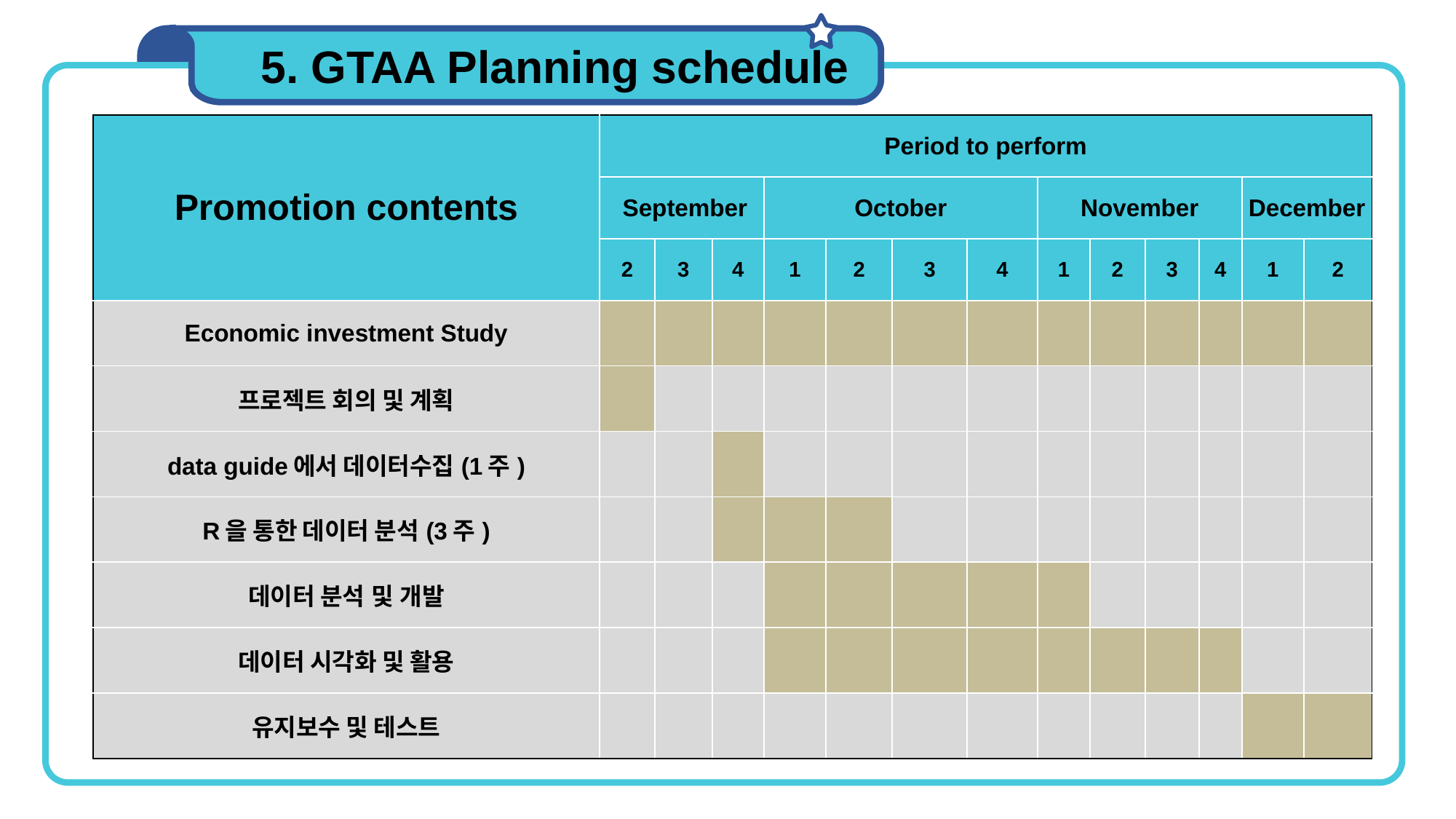

5. GTAA Planning schedule

| Promotion contents | Period to perform |  |  |  |  |  |  |  |  |  |  |  |  |
| --- | --- | --- | --- | --- | --- | --- | --- | --- | --- | --- | --- | --- | --- |
|  | September |  |  | October |  |  |  | November |  |  |  | December |  |
|  | 2 | 3 | 4 | 1 | 2 | 3 | 4 | 1 | 2 | 3 | 4 | 1 | 2 |
| Economic investment Study |  |  |  |  |  |  |  |  |  |  |  |  |  |
| 프로젝트 회의 및 계획 |  |  |  |  |  |  |  |  |  |  |  |  |  |
| data guide에서 데이터수집(1주) |  |  |  |  |  |  |  |  |  |  |  |  |  |
| R을 통한 데이터 분석(3주) |  |  |  |  |  |  |  |  |  |  |  |  |  |
| 데이터 분석 및 개발 |  |  |  |  |  |  |  |  |  |  |  |  |  |
| 데이터 시각화 및 활용 |  |  |  |  |  |  |  |  |  |  |  |  |  |
| 유지보수 및 테스트 |  |  |  |  |  |  |  |  |  |  |  |  |  |